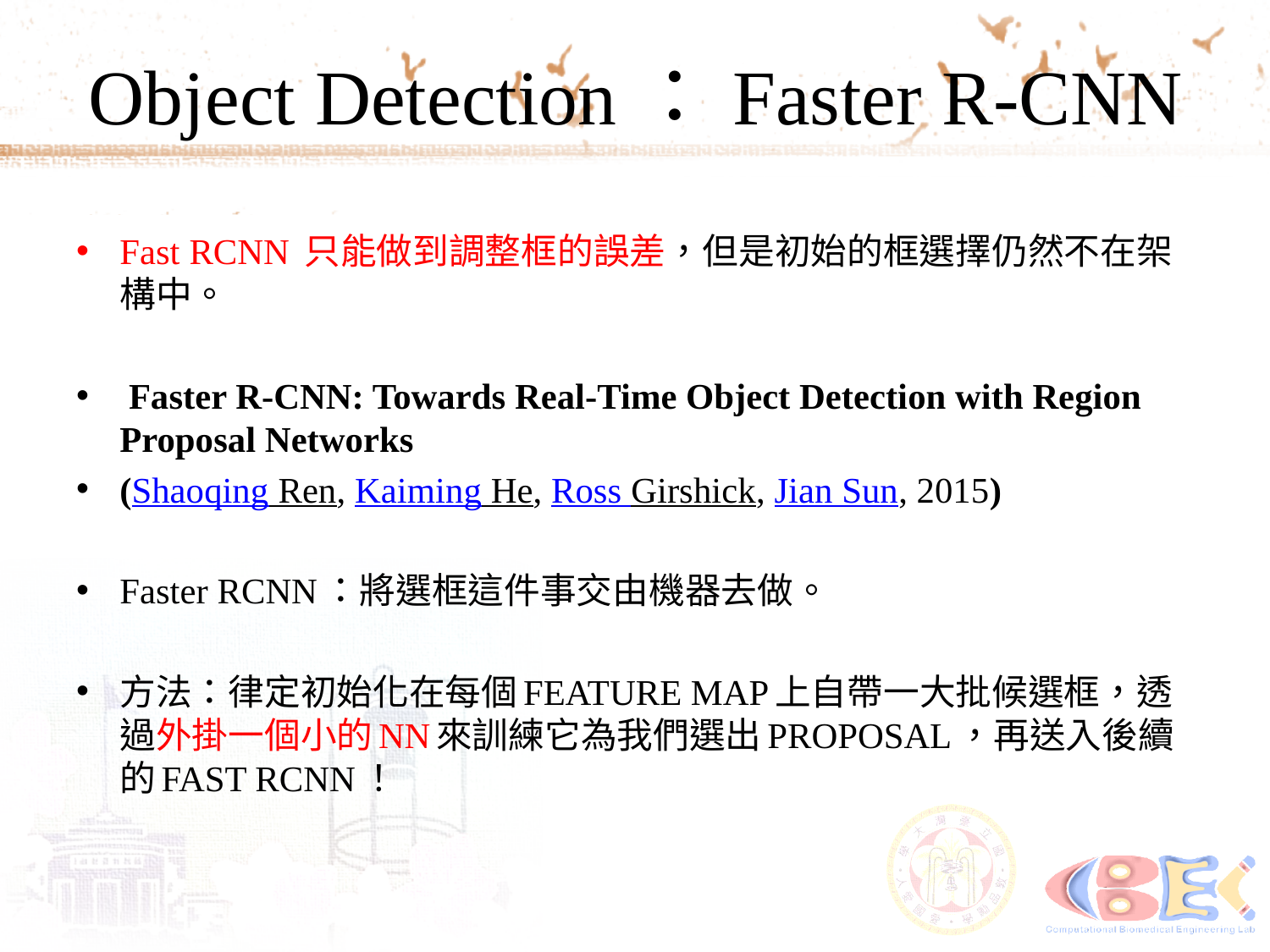

# Object Detection：Faster R-CNN
Fast RCNN 只能做到調整框的誤差，但是初始的框選擇仍然不在架構中。

 Faster R-CNN: Towards Real-Time Object Detection with Region Proposal Networks
(Shaoqing Ren, Kaiming He, Ross Girshick, Jian Sun, 2015)

Faster RCNN：將選框這件事交由機器去做。

方法：律定初始化在每個FEATURE MAP上自帶一大批候選框，透過外掛一個小的NN來訓練它為我們選出PROPOSAL，再送入後續的FAST RCNN！